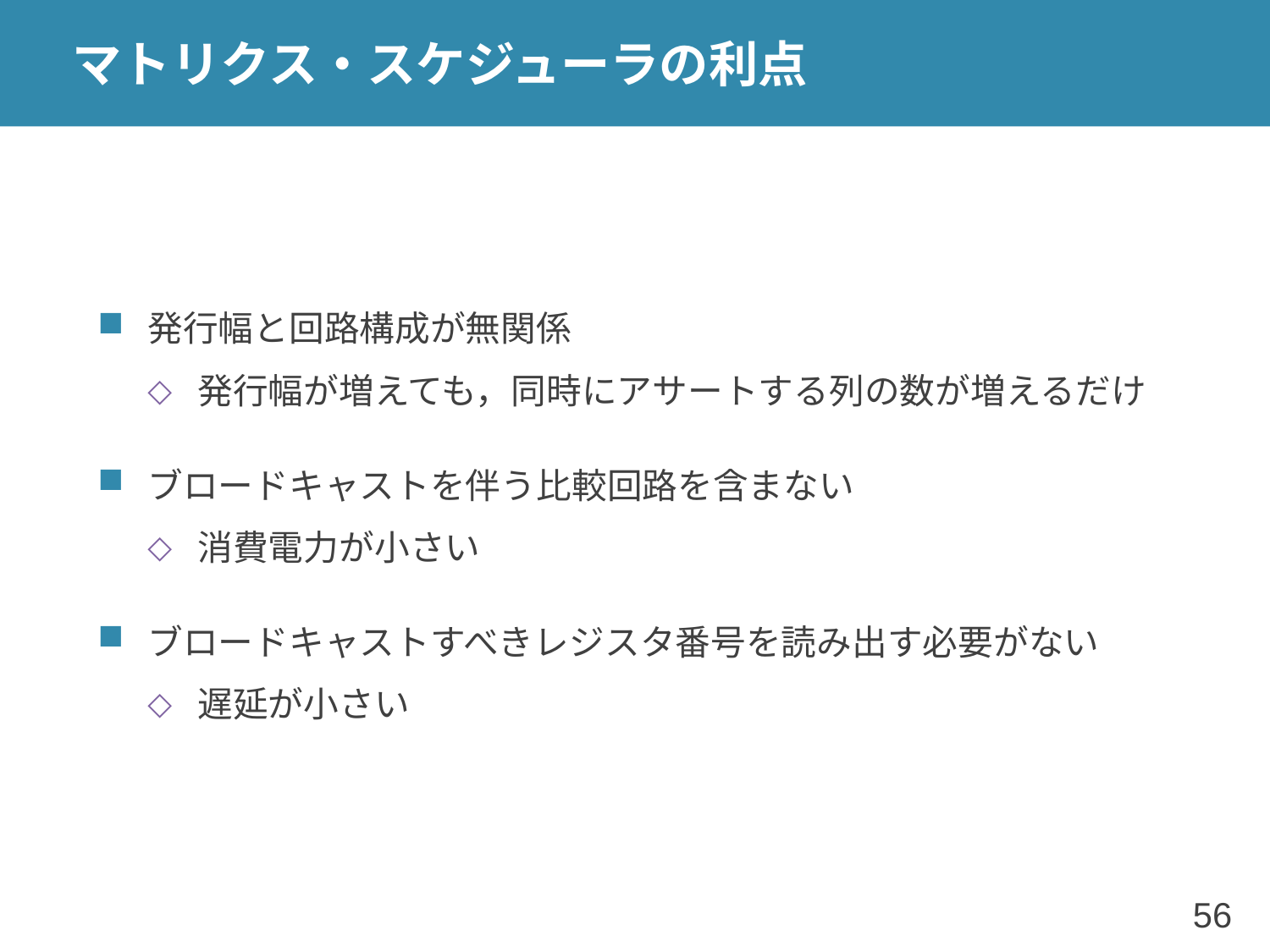

# マトリクス・スケジューラの利点
発行幅と回路構成が無関係
発行幅が増えても，同時にアサートする列の数が増えるだけ
ブロードキャストを伴う比較回路を含まない
消費電力が小さい
ブロードキャストすべきレジスタ番号を読み出す必要がない
遅延が小さい
56